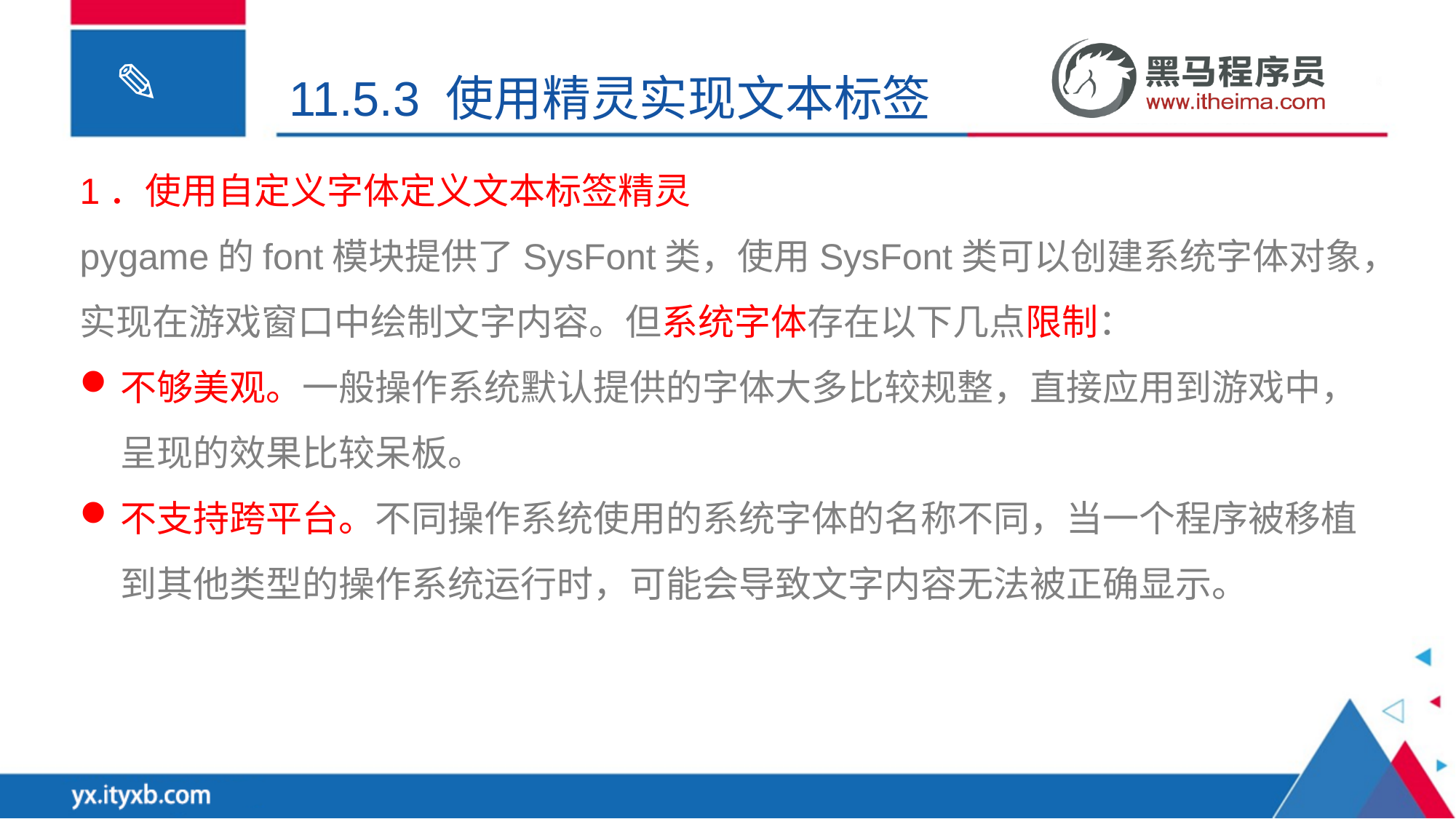

11.5.3 使用精灵实现文本标签
1．使用自定义字体定义文本标签精灵
pygame的font模块提供了SysFont类，使用SysFont类可以创建系统字体对象，实现在游戏窗口中绘制文字内容。但系统字体存在以下几点限制：
不够美观。一般操作系统默认提供的字体大多比较规整，直接应用到游戏中，呈现的效果比较呆板。
不支持跨平台。不同操作系统使用的系统字体的名称不同，当一个程序被移植到其他类型的操作系统运行时，可能会导致文字内容无法被正确显示。